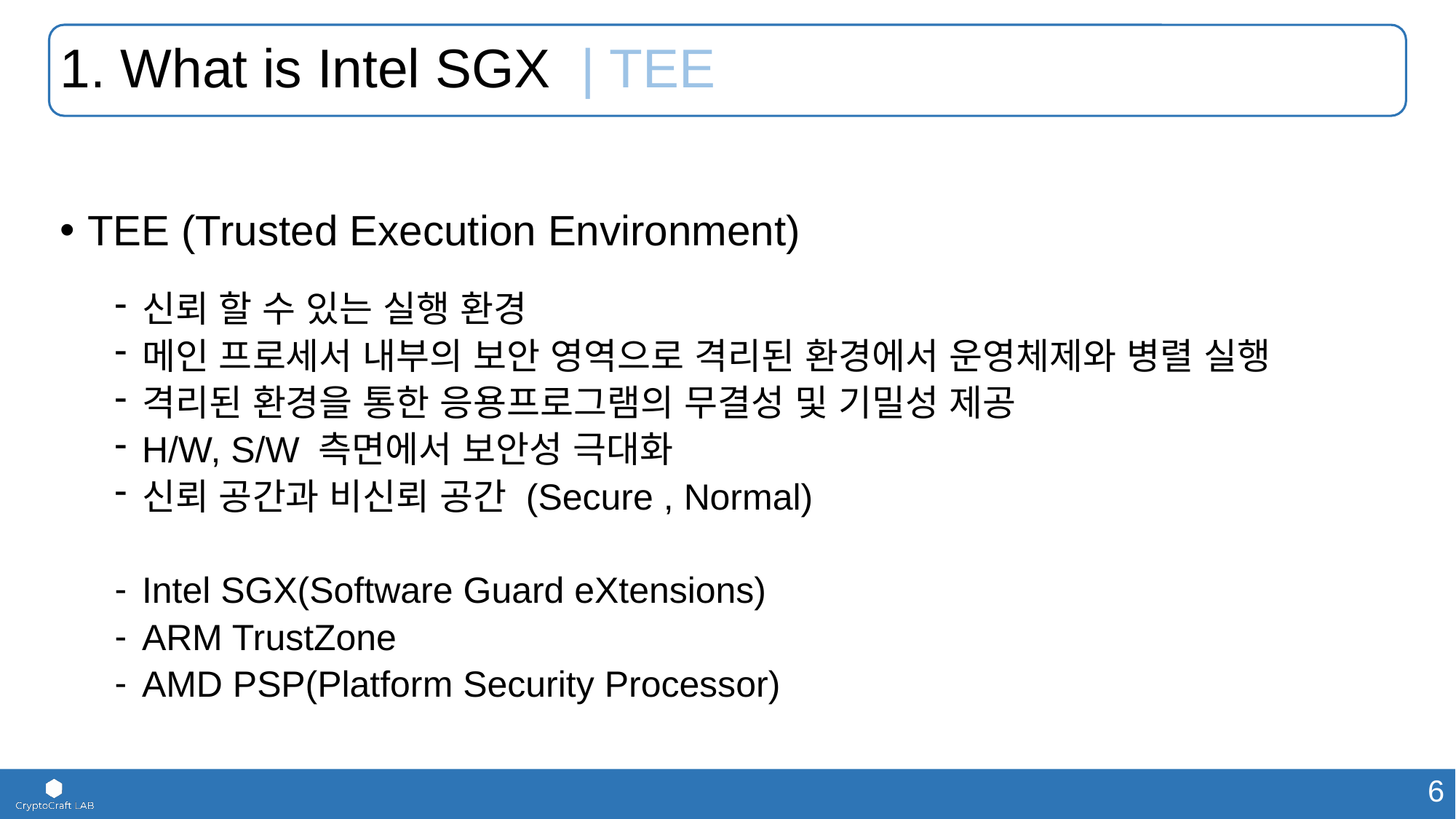

# 1. What is Intel SGX  | TEE

TEE (Trusted Execution Environment)

신뢰 할 수 있는 실행 환경
메인 프로세서 내부의 보안 영역으로 격리된 환경에서 운영체제와 병렬 실행
격리된 환경을 통한 응용프로그램의 무결성 및 기밀성 제공
H/W, S/W 측면에서 보안성 극대화
신뢰 공간과 비신뢰 공간 (Secure , Normal)

Intel SGX(Software Guard eXtensions)
ARM TrustZone
AMD PSP(Platform Security Processor)